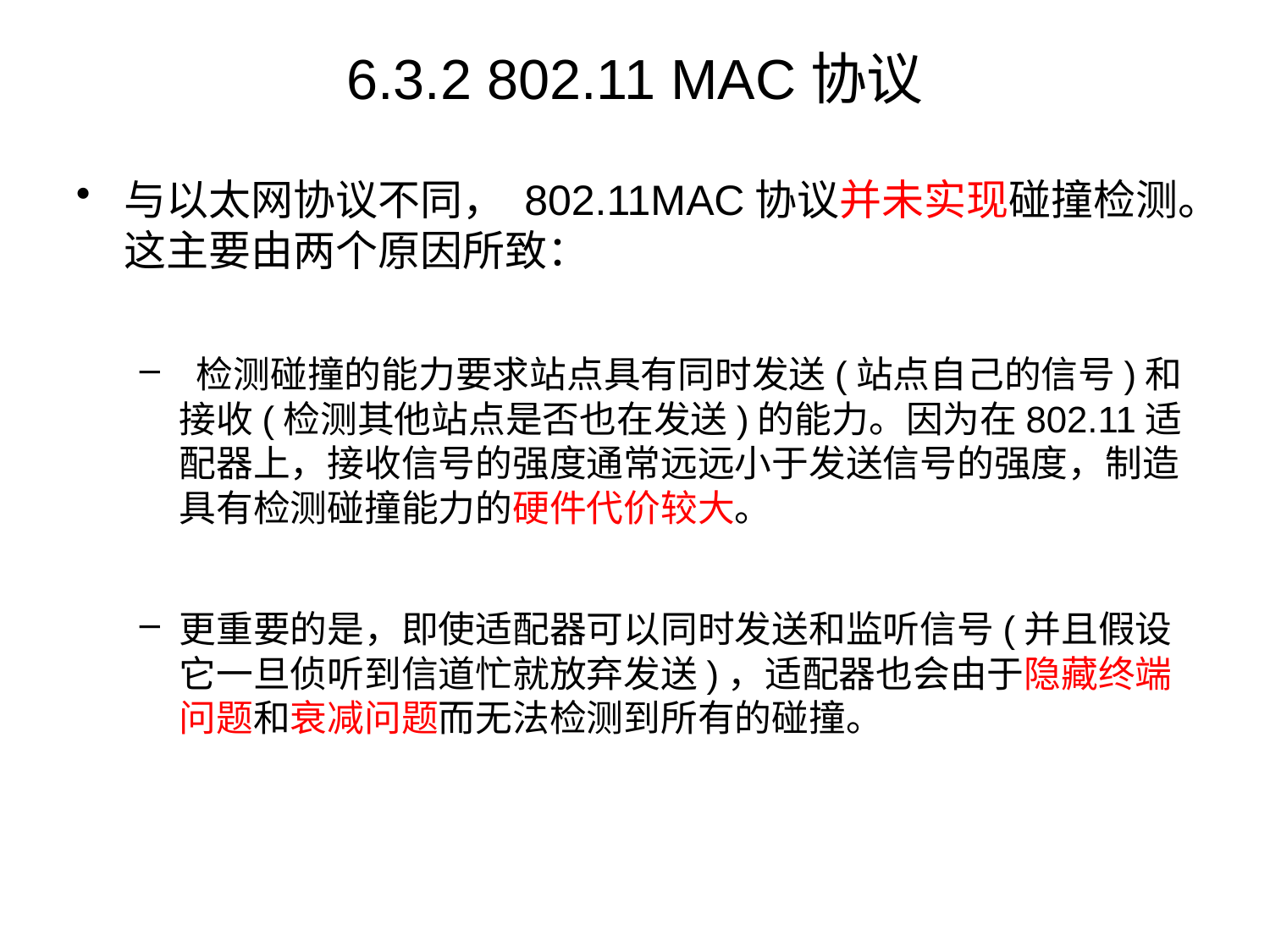

# 6.3.2 802.11 MAC协议
与以太网协议不同， 802.11MAC协议并未实现碰撞检测。这主要由两个原因所致：

 检测碰撞的能力要求站点具有同时发送(站点自己的信号)和接收(检测其他站点是否也在发送)的能力。因为在802.11适配器上，接收信号的强度通常远远小于发送信号的强度，制造具有检测碰撞能力的硬件代价较大。

更重要的是，即使适配器可以同时发送和监听信号(并且假设它一旦侦听到信道忙就放弃发送)，适配器也会由于隐藏终端问题和衰减问题而无法检测到所有的碰撞。